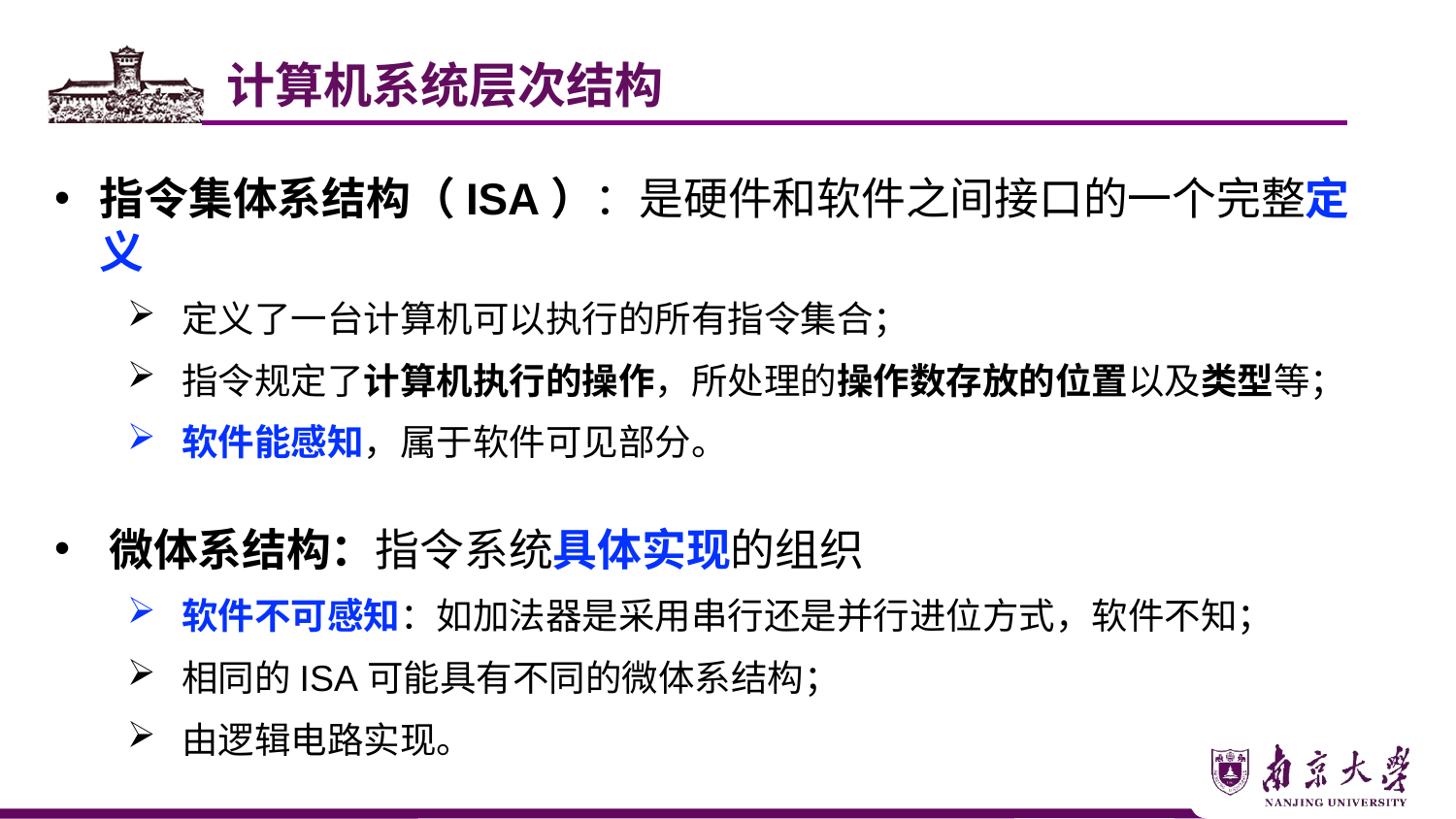

计算机系统层次结构
指令集体系结构（ISA）：是硬件和软件之间接口的一个完整定义
定义了一台计算机可以执行的所有指令集合；
指令规定了计算机执行的操作，所处理的操作数存放的位置以及类型等；
软件能感知，属于软件可见部分。

微体系结构：指令系统具体实现的组织
软件不可感知：如加法器是采用串行还是并行进位方式，软件不知；
相同的ISA可能具有不同的微体系结构；
由逻辑电路实现。